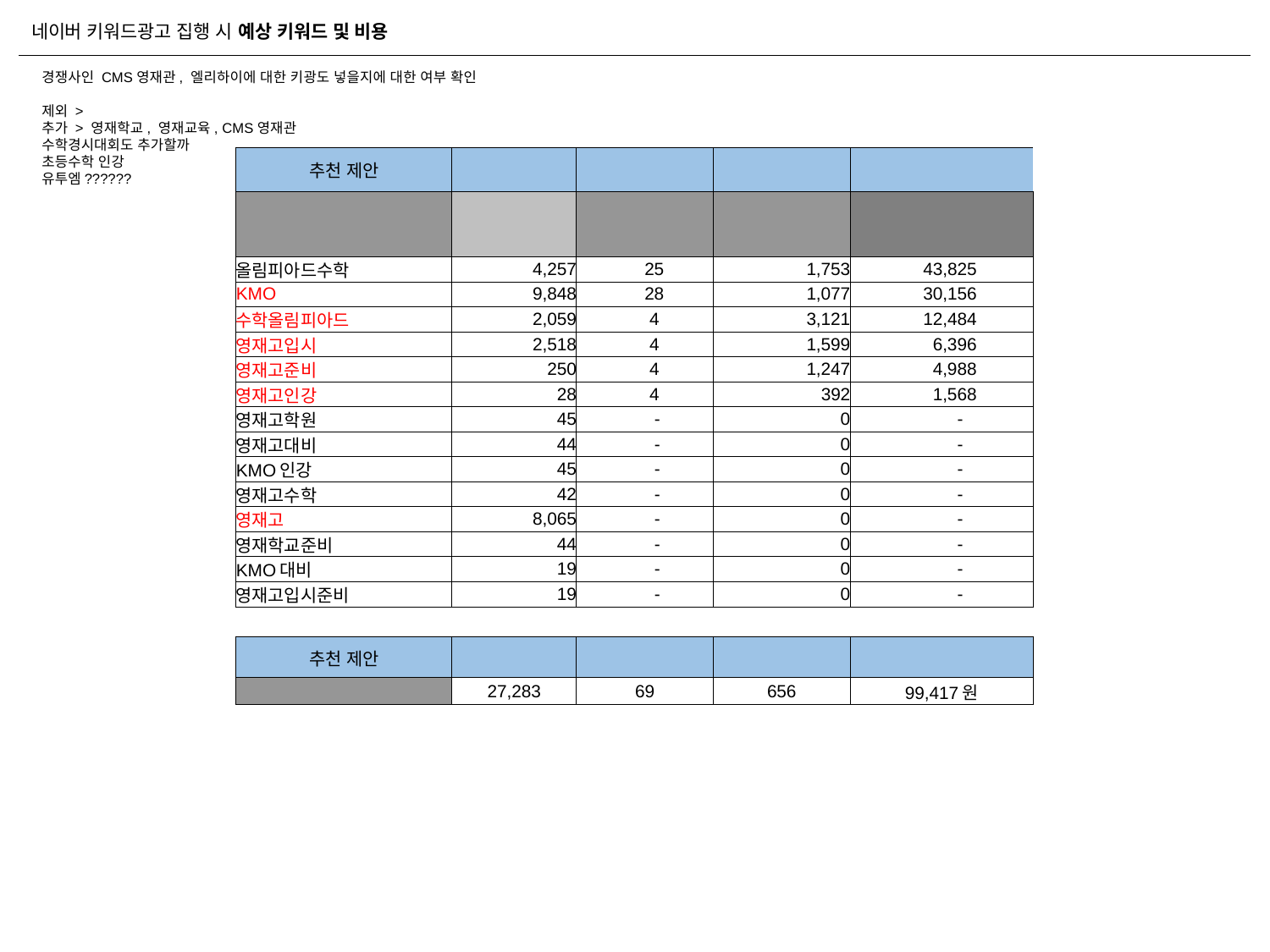

네이버 키워드광고 집행 시 예상 키워드 및 비용
경쟁사인 CMS영재관, 엘리하이에 대한 키광도 넣을지에 대한 여부 확인

제외 >
추가 > 영재학교, 영재교육, CMS영재관
수학경시대회도 추가할까
초등수학 인강
유투엠??????

| 추천 제안 | 기본 검색 | 예상클릭 | 예상cpc | 총합계(원) |
| --- | --- | --- | --- | --- |
| 검색어 제안 | 검색 횟수 | 예상클릭 | 예상cpc | 월별 예상 소진 비용 |
| 올림피아드수학 | 4,257 | 25 | 1,753 | 43,825 |
| KMO | 9,848 | 28 | 1,077 | 30,156 |
| 수학올림피아드 | 2,059 | 4 | 3,121 | 12,484 |
| 영재고입시 | 2,518 | 4 | 1,599 | 6,396 |
| 영재고준비 | 250 | 4 | 1,247 | 4,988 |
| 영재고인강 | 28 | 4 | 392 | 1,568 |
| 영재고학원 | 45 | - | 0 | - |
| 영재고대비 | 44 | - | 0 | - |
| KMO인강 | 45 | - | 0 | - |
| 영재고수학 | 42 | - | 0 | - |
| 영재고 | 8,065 | - | 0 | - |
| 영재학교준비 | 44 | - | 0 | - |
| KMO대비 | 19 | - | 0 | - |
| 영재고입시준비 | 19 | - | 0 | - |
| 추천 제안 | 예상 검색 횟수 | 예상클릭 | 예상cpc | 월별 예상 소진 비용 |
| --- | --- | --- | --- | --- |
| 총 합계 | 27,283 | 69 | 656 | 99,417원 |